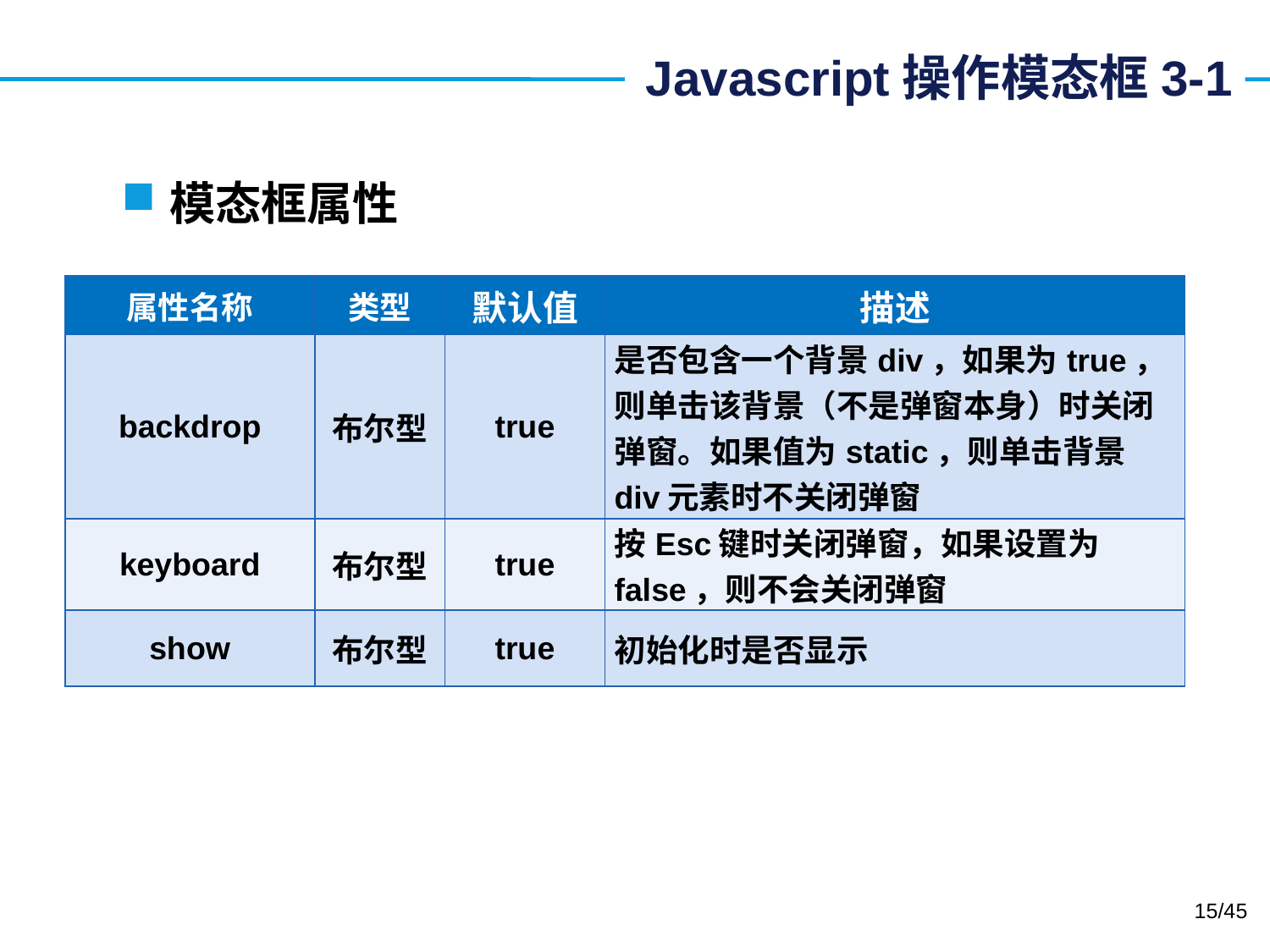

# Javascript操作模态框3-1
模态框属性
| 属性名称 | 类型 | 默认值 | 描述 |
| --- | --- | --- | --- |
| backdrop | 布尔型 | true | 是否包含一个背景div，如果为true，则单击该背景（不是弹窗本身）时关闭弹窗。如果值为static，则单击背景div元素时不关闭弹窗 |
| keyboard | 布尔型 | true | 按Esc键时关闭弹窗，如果设置为false，则不会关闭弹窗 |
| show | 布尔型 | true | 初始化时是否显示 |
15/45